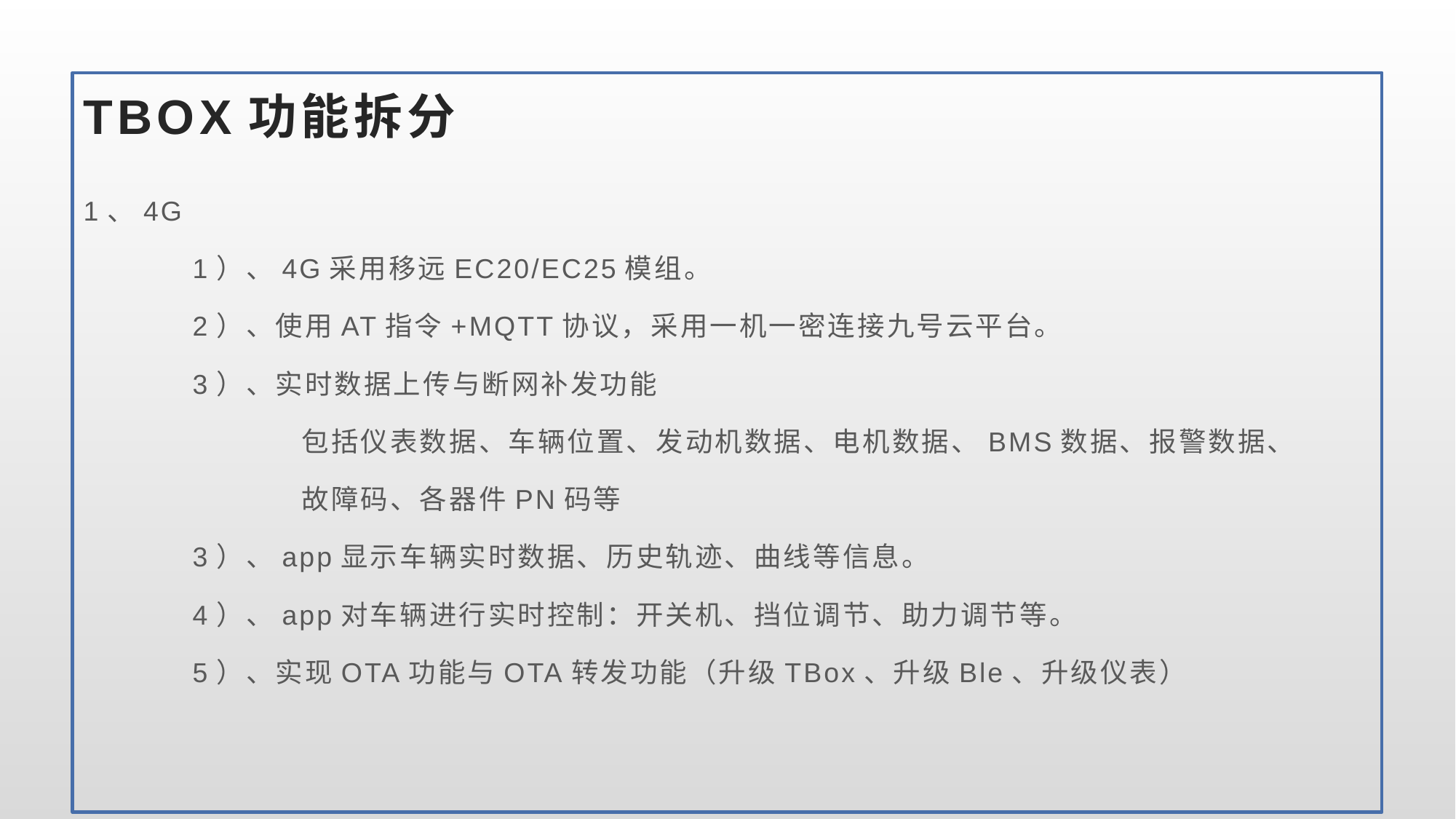

# TBOX功能拆分

1、4G
	1）、4G采用移远EC20/EC25模组。
	2）、使用AT指令+MQTT协议，采用一机一密连接九号云平台。
	3）、实时数据上传与断网补发功能
		包括仪表数据、车辆位置、发动机数据、电机数据、BMS数据、报警数据、
		故障码、各器件PN码等
	3）、app显示车辆实时数据、历史轨迹、曲线等信息。
	4）、app对车辆进行实时控制：开关机、挡位调节、助力调节等。
	5）、实现OTA功能与OTA转发功能（升级TBox、升级Ble、升级仪表）